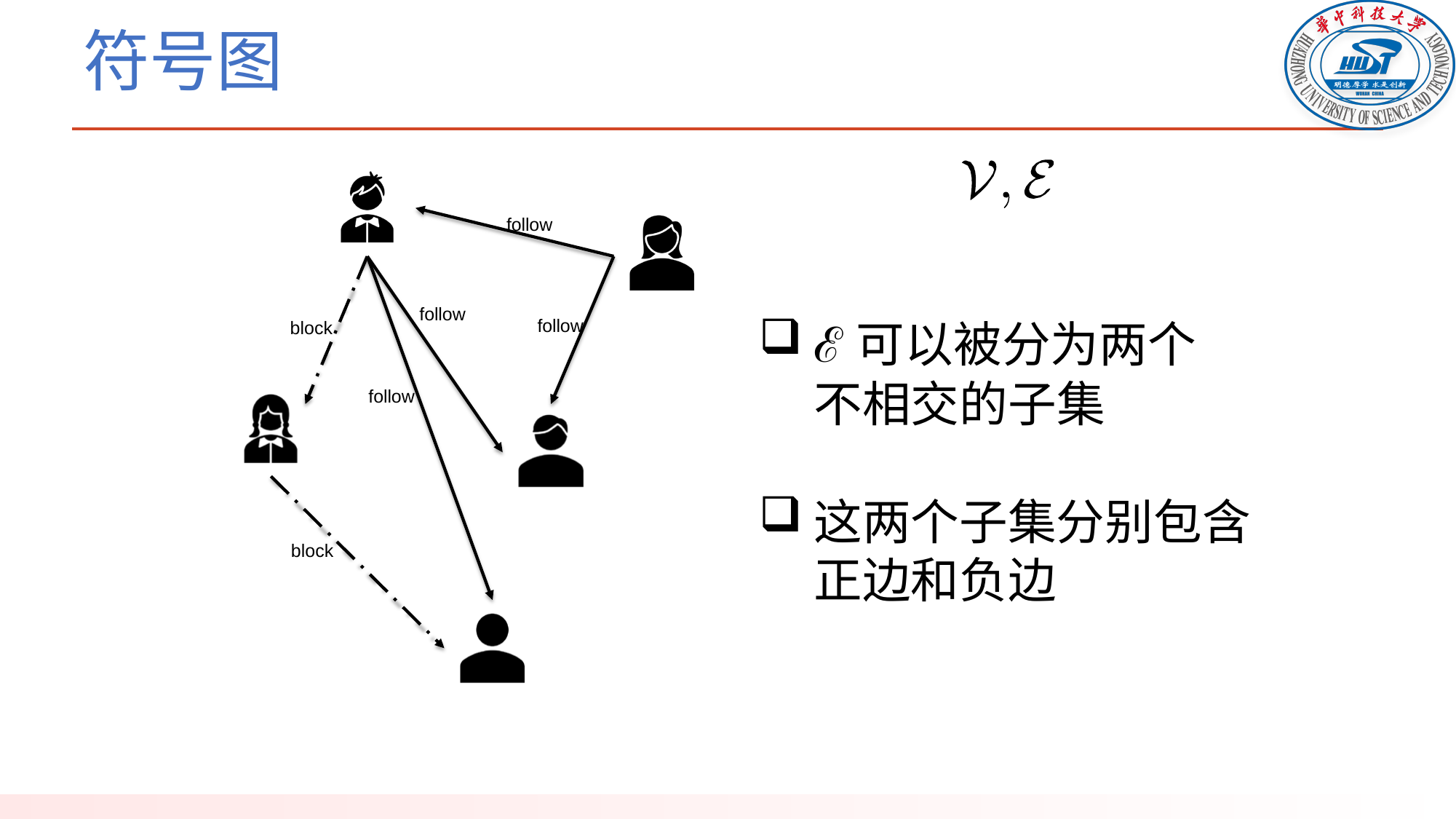

# 符号图

follow

follow
ℰ可以被分为两个不相交的子集
follow
block

follow

这两个子集分别包含正边和负边
block